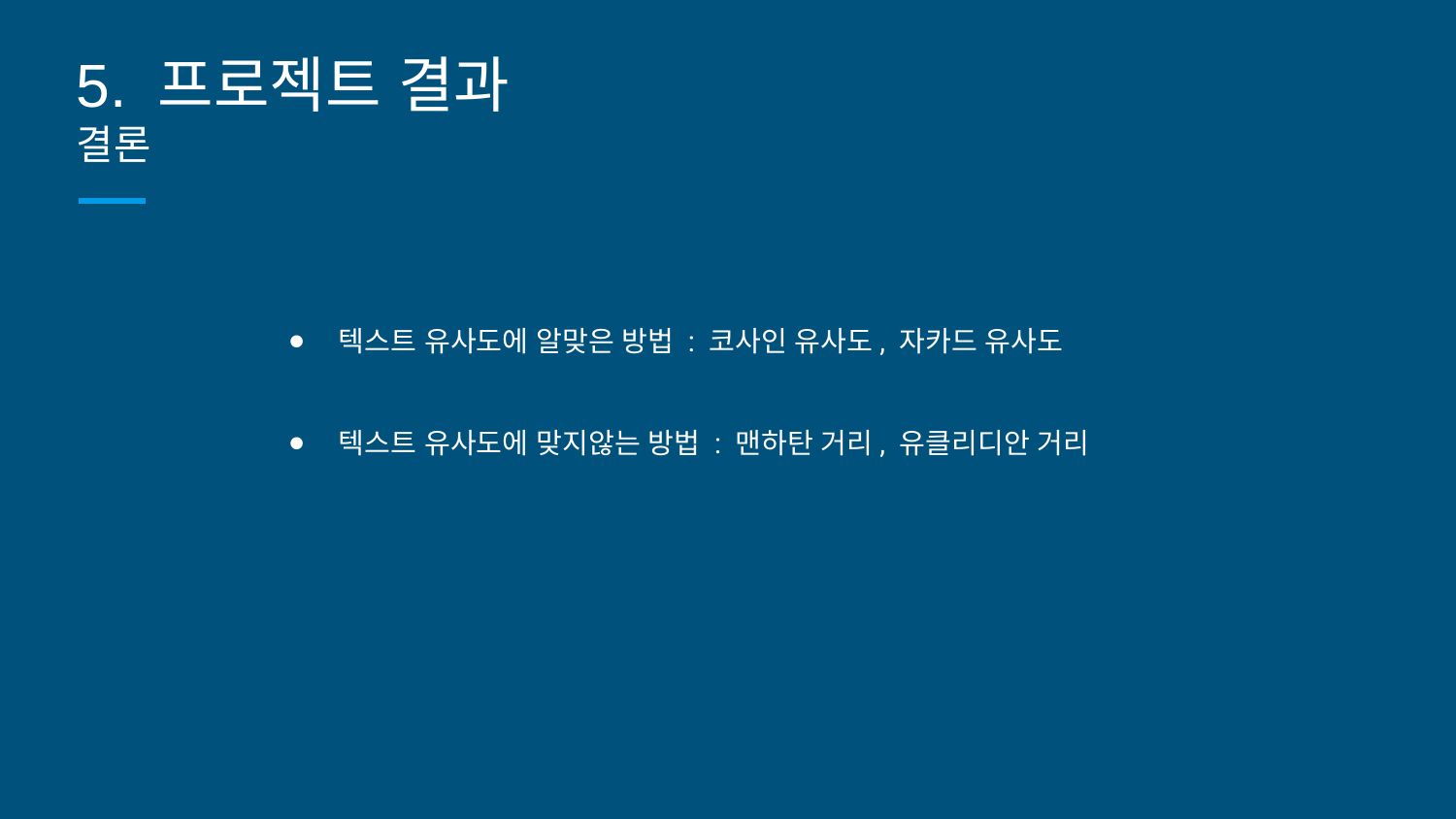

# 5. 프로젝트 결과
결론
텍스트 유사도에 알맞은 방법 : 코사인 유사도, 자카드 유사도

텍스트 유사도에 맞지않는 방법 : 맨하탄 거리, 유클리디안 거리